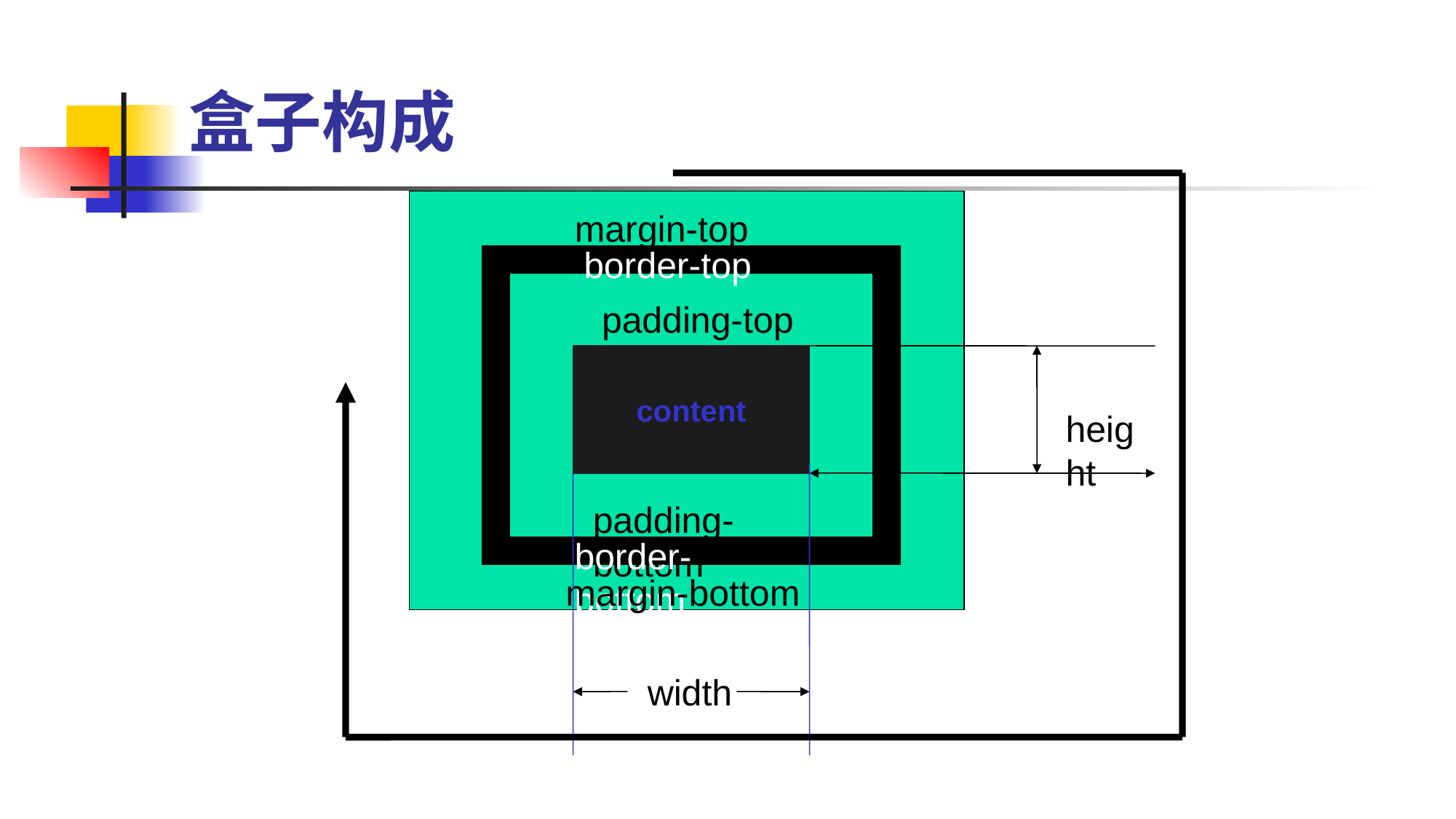

# 盒子构成

margin-top
border-top

padding-top
content

height

padding-bottom
border-bottom
margin-bottom
width